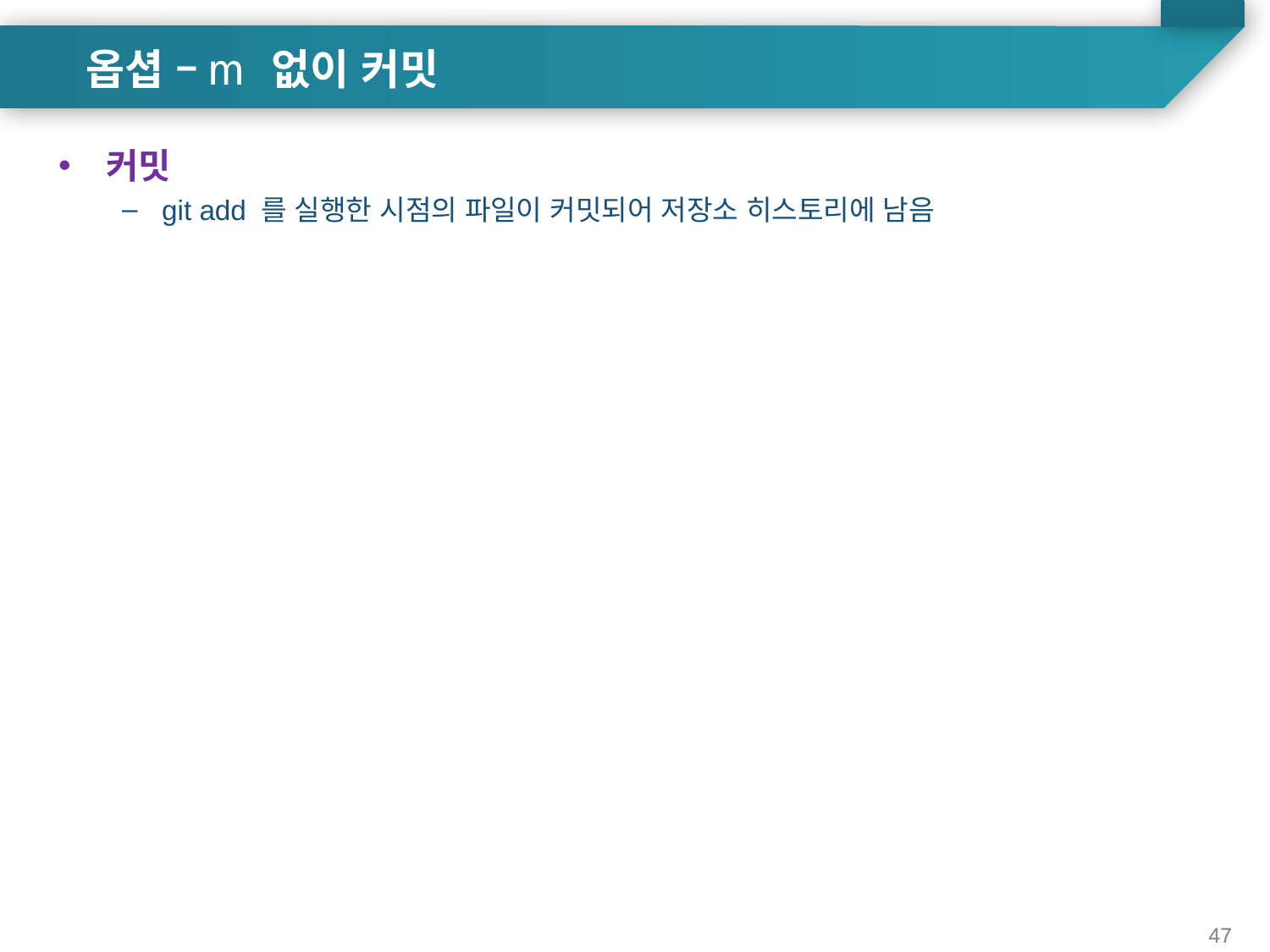

옵셥 –m 없이 커밋
커밋
git add 를 실행한 시점의 파일이 커밋되어 저장소 히스토리에 남음

47